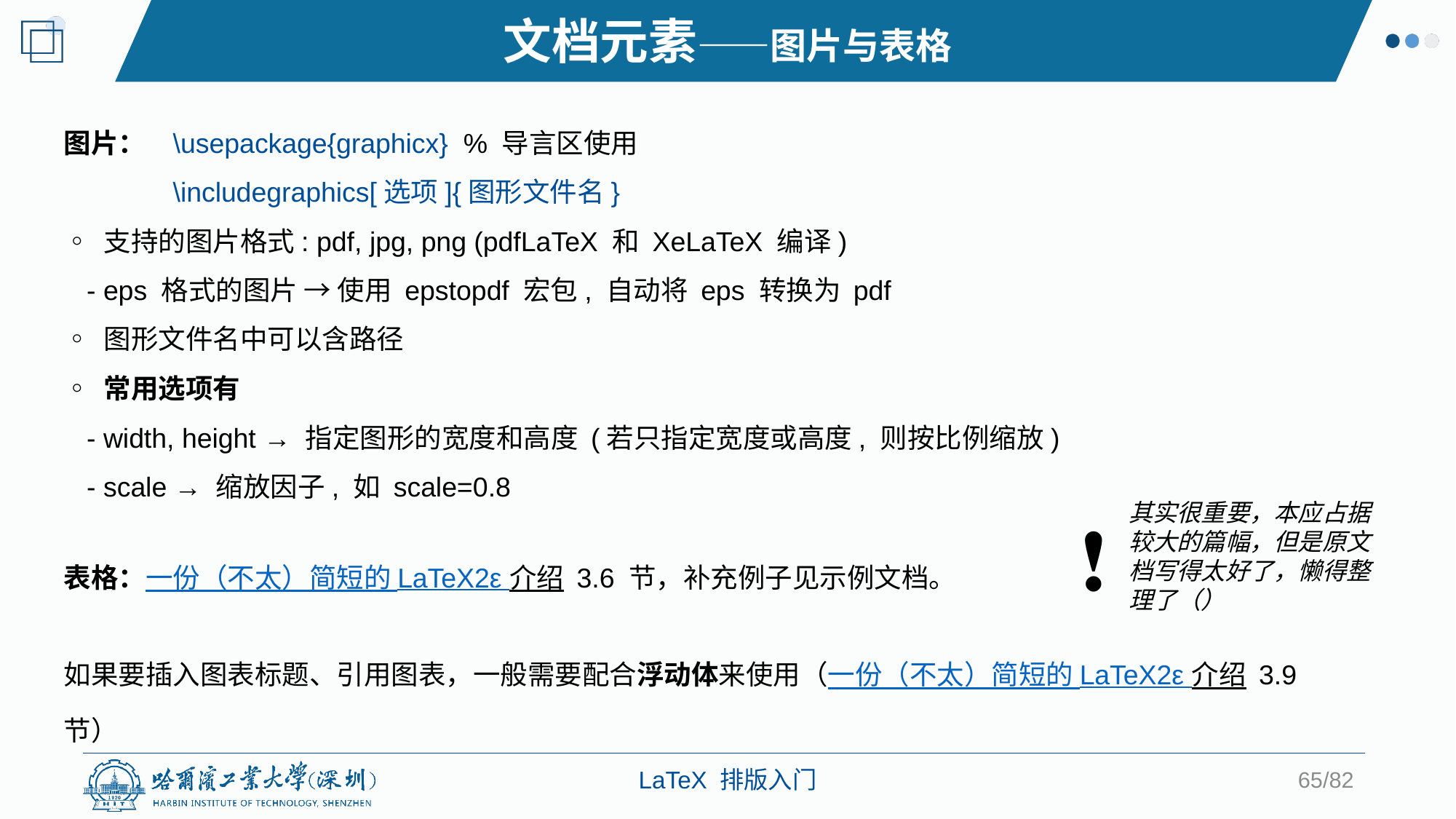

文档元素——图片与表格
图片：	\usepackage{graphicx}  % 导言区使用
	\includegraphics[选项]{图形文件名}
◦ 支持的图片格式: pdf, jpg, png (pdfLaTeX 和 XeLaTeX 编译)
   - eps 格式的图片 → 使用 epstopdf 宏包, 自动将 eps 转换为 pdf
◦ 图形文件名中可以含路径
◦ 常用选项有
   - width, height → 指定图形的宽度和高度 (若只指定宽度或高度, 则按比例缩放)
   - scale → 缩放因子, 如 scale=0.8

表格：一份（不太）简短的 LaTeX2ε 介绍 3.6 节，补充例子见示例文档。

如果要插入图表标题、引用图表，一般需要配合浮动体来使用（一份（不太）简短的 LaTeX2ε 介绍 3.9 节）
其实很重要，本应占据较大的篇幅，但是原文档写得太好了，懒得整理了（）
❗
65/82